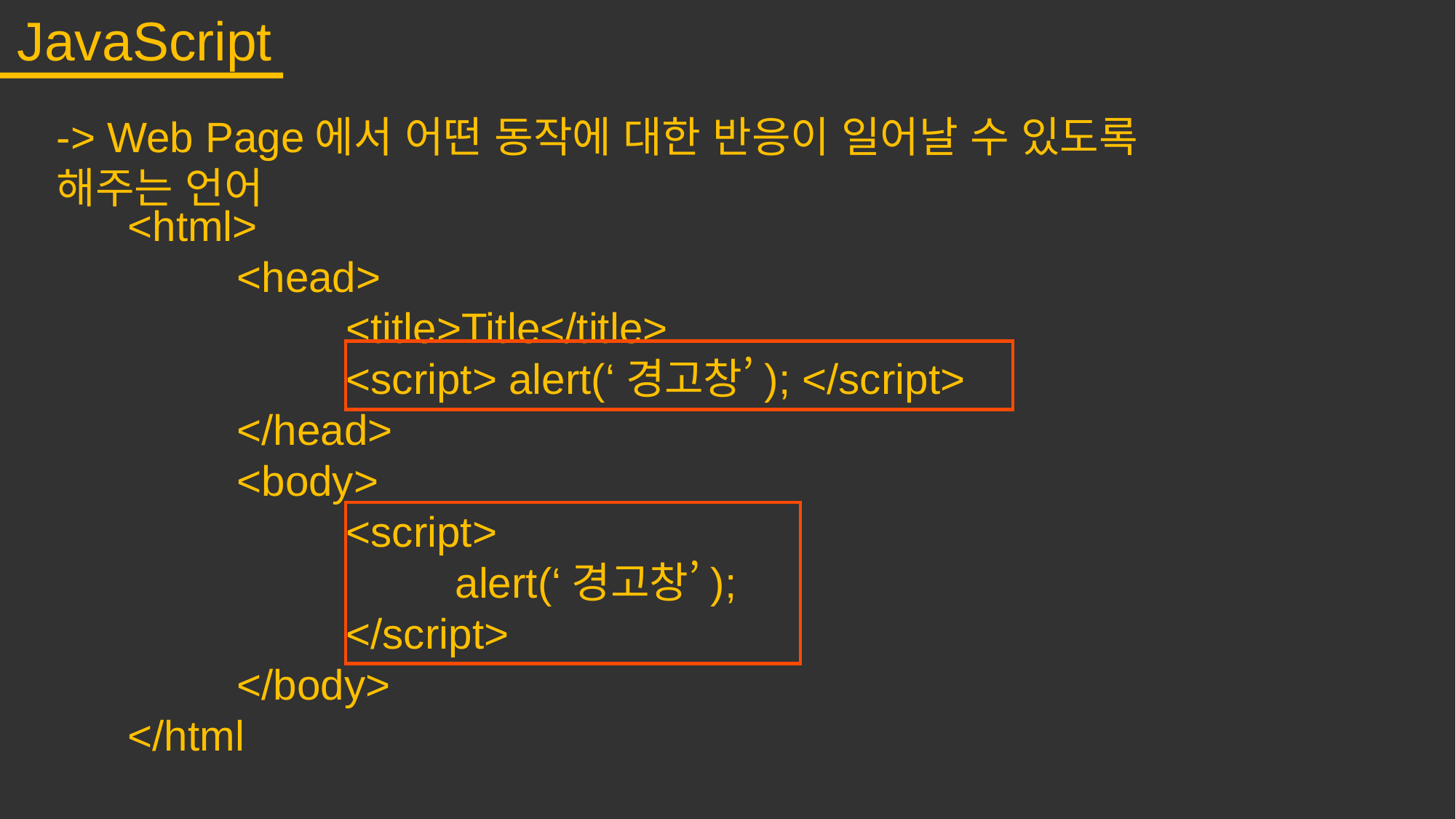

JavaScript

-> Web Page에서 어떤 동작에 대한 반응이 일어날 수 있도록 해주는 언어
<html>
	<head>
		<title>Title</title>
		<script> alert(‘경고창’); </script>
	</head>
	<body>
		<script>
			alert(‘경고창’);
		</script>
	</body>
</html